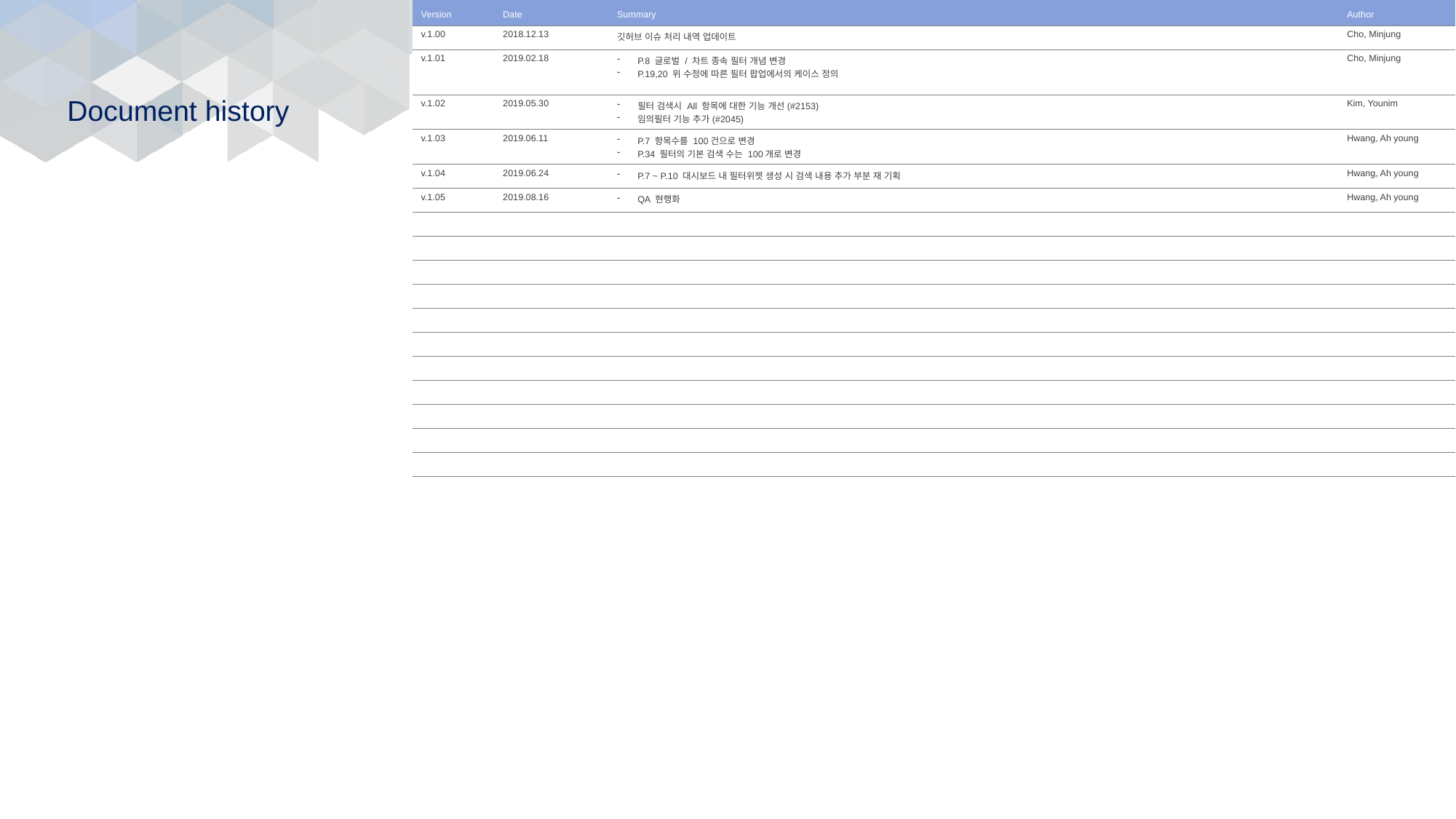

| Version | Date | Summary | Author |
| --- | --- | --- | --- |
| v.1.00 | 2018.12.13 | 깃허브 이슈 처리 내역 업데이트 | Cho, Minjung |
| v.1.01 | 2019.02.18 | P.8 글로벌 / 차트 종속 필터 개념 변경 P.19,20 위 수정에 따른 필터 팝업에서의 케이스 정의 | Cho, Minjung |
| v.1.02 | 2019.05.30 | 필터 검색시 All 항목에 대한 기능 개선(#2153) 임의필터 기능 추가(#2045) | Kim, Younim |
| v.1.03 | 2019.06.11 | P.7 항목수를 100건으로 변경 P.34 필터의 기본 검색 수는 100개로 변경 | Hwang, Ah young |
| v.1.04 | 2019.06.24 | P.7 ~ P.10 대시보드 내 필터위젯 생성 시 검색 내용 추가 부분 재 기획 | Hwang, Ah young |
| v.1.05 | 2019.08.16 | QA 현행화 | Hwang, Ah young |
|  |  |  |  |
|  |  |  |  |
|  |  |  |  |
|  |  |  |  |
|  |  |  |  |
|  |  |  |  |
|  |  |  |  |
|  |  |  |  |
|  |  |  |  |
|  |  |  |  |
|  |  |  |  |
# Document history